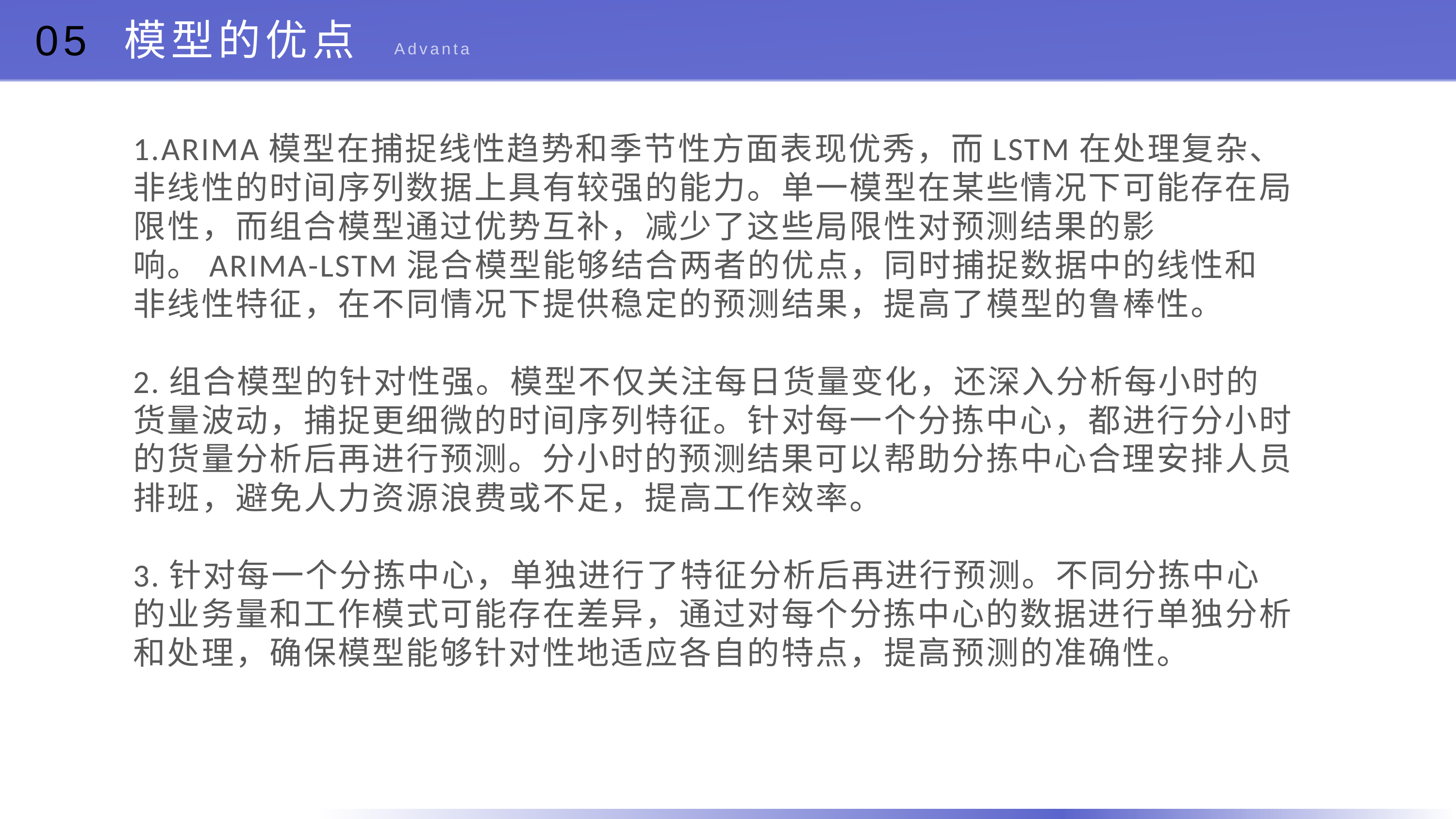

05
模型的优点

Advantage

1.ARIMA模型在捕捉线性趋势和季节性方面表现优秀，而LSTM在处理复杂、非线性的时间序列数据上具有较强的能力。单一模型在某些情况下可能存在局限性，而组合模型通过优势互补，减少了这些局限性对预测结果的影响。ARIMA-LSTM混合模型能够结合两者的优点，同时捕捉数据中的线性和非线性特征，在不同情况下提供稳定的预测结果，提高了模型的鲁棒性。

2.组合模型的针对性强。模型不仅关注每日货量变化，还深入分析每小时的货量波动，捕捉更细微的时间序列特征。针对每一个分拣中心，都进行分小时的货量分析后再进行预测。分小时的预测结果可以帮助分拣中心合理安排人员排班，避免人力资源浪费或不足，提高工作效率。

3.针对每一个分拣中心，单独进行了特征分析后再进行预测。不同分拣中心的业务量和工作模式可能存在差异，通过对每个分拣中心的数据进行单独分析和处理，确保模型能够针对性地适应各自的特点，提高预测的准确性。